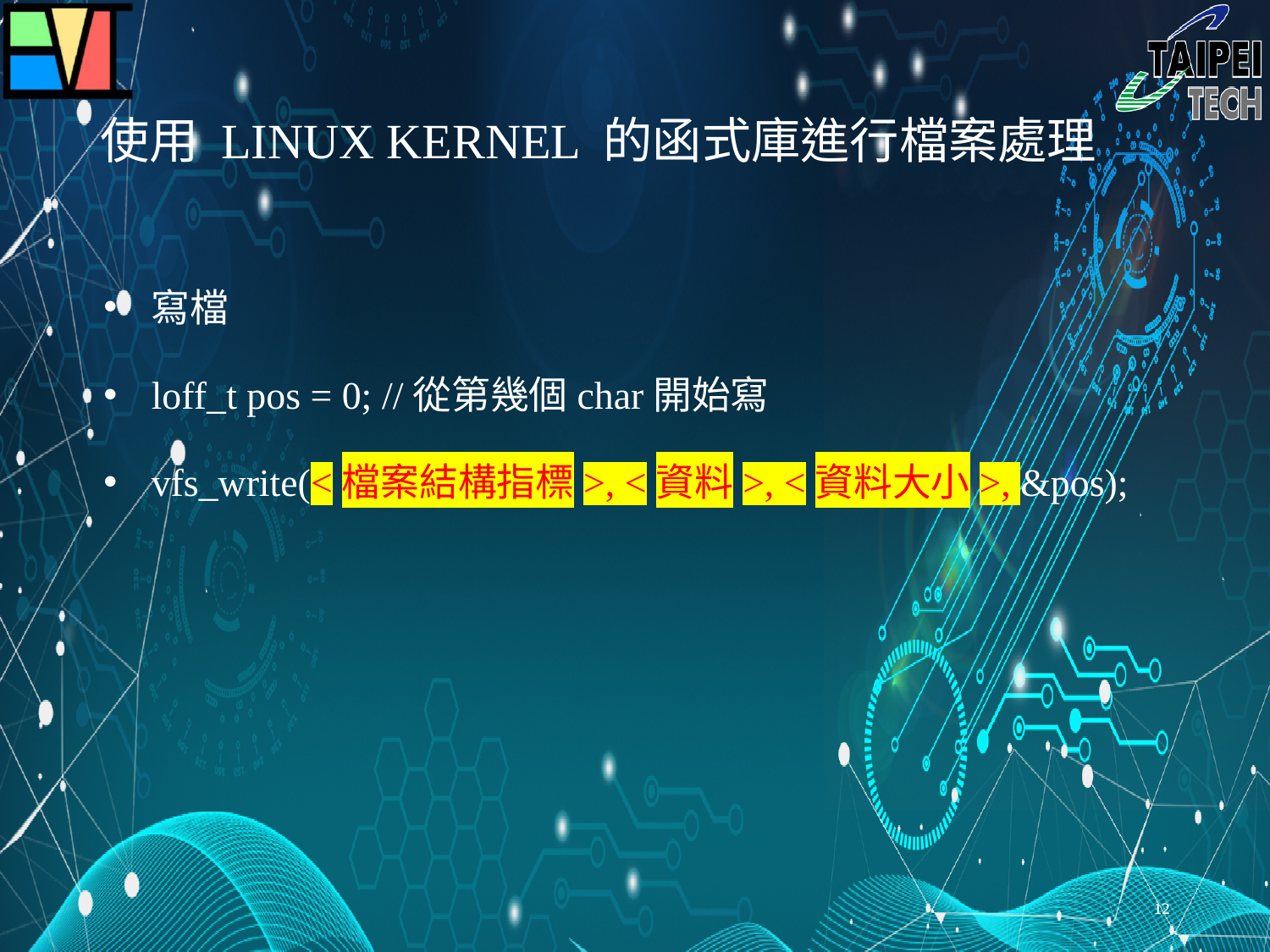

# 使用 LINUX KERNEL 的函式庫進行檔案處理
寫檔
loff_t pos = 0; //從第幾個char開始寫
vfs_write(<檔案結構指標>, <資料>, <資料大小>, &pos);
12
12